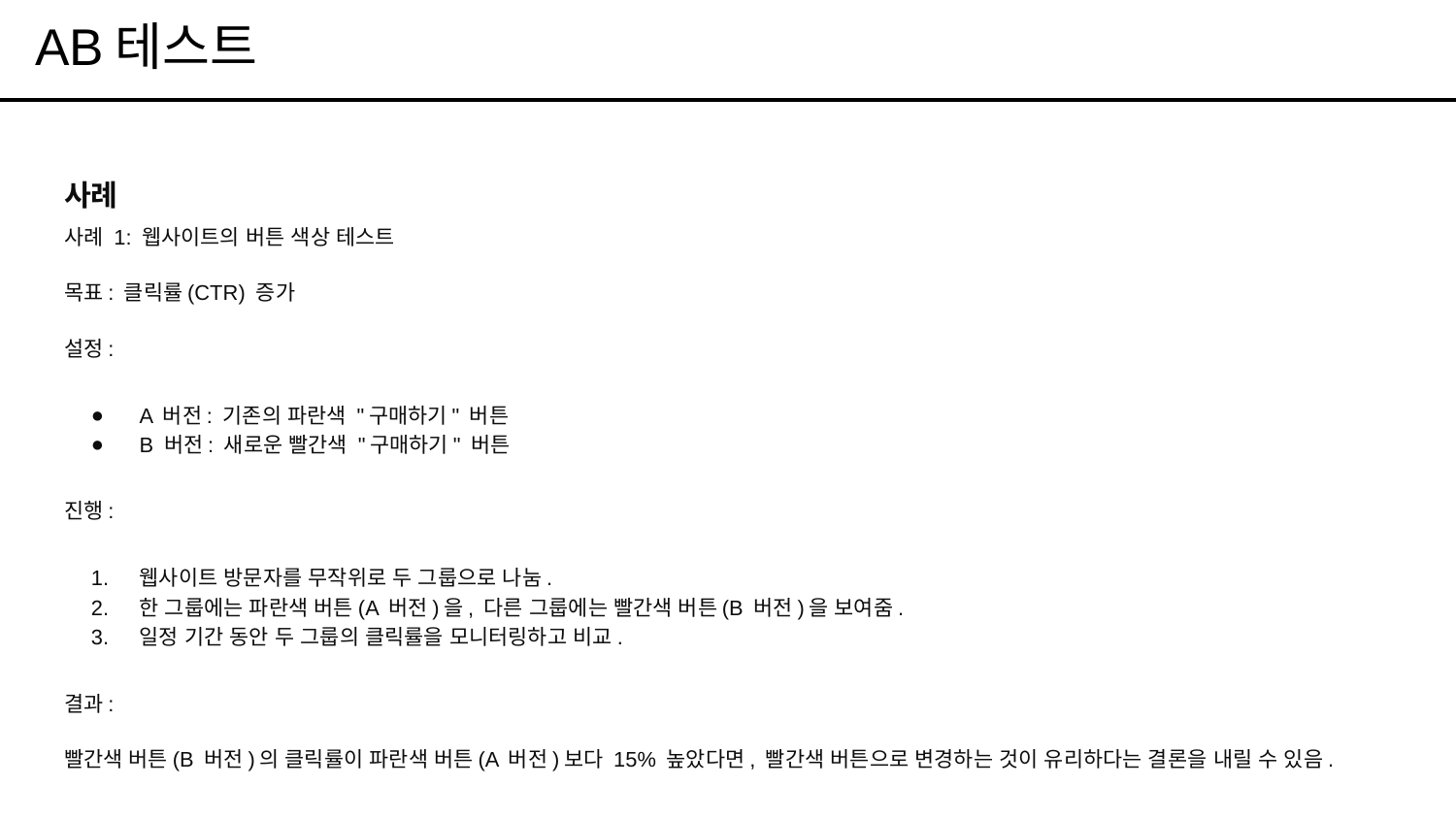

# AB테스트
사례
사례 1: 웹사이트의 버튼 색상 테스트
목표: 클릭률(CTR) 증가
설정:
A 버전: 기존의 파란색 "구매하기" 버튼
B 버전: 새로운 빨간색 "구매하기" 버튼
진행:
웹사이트 방문자를 무작위로 두 그룹으로 나눔.
한 그룹에는 파란색 버튼(A 버전)을, 다른 그룹에는 빨간색 버튼(B 버전)을 보여줌.
일정 기간 동안 두 그룹의 클릭률을 모니터링하고 비교.
결과:
빨간색 버튼(B 버전)의 클릭률이 파란색 버튼(A 버전)보다 15% 높았다면, 빨간색 버튼으로 변경하는 것이 유리하다는 결론을 내릴 수 있음.